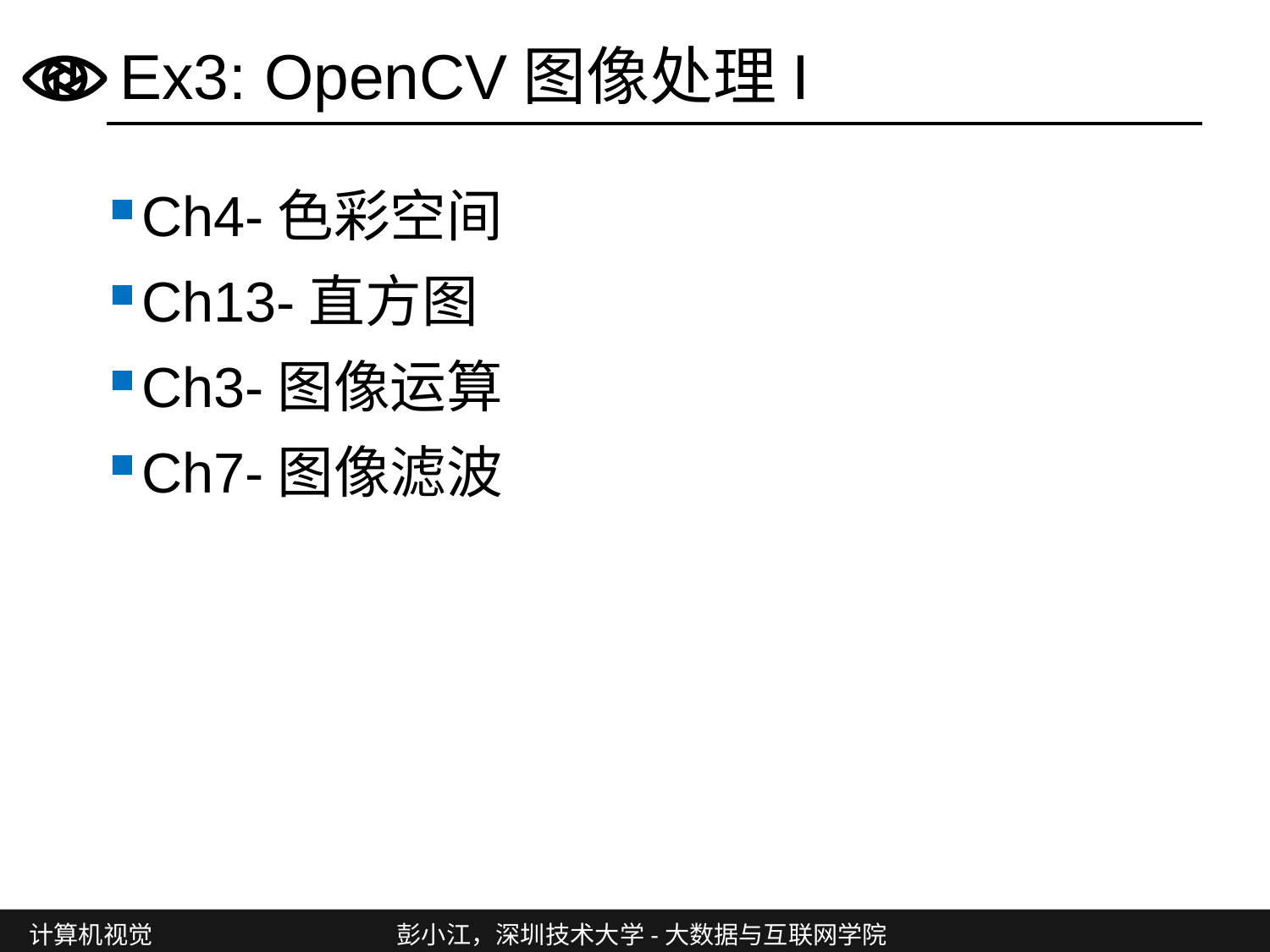

# Ex3: OpenCV图像处理I
Ch4-色彩空间
Ch13-直方图
Ch3-图像运算
Ch7-图像滤波

42